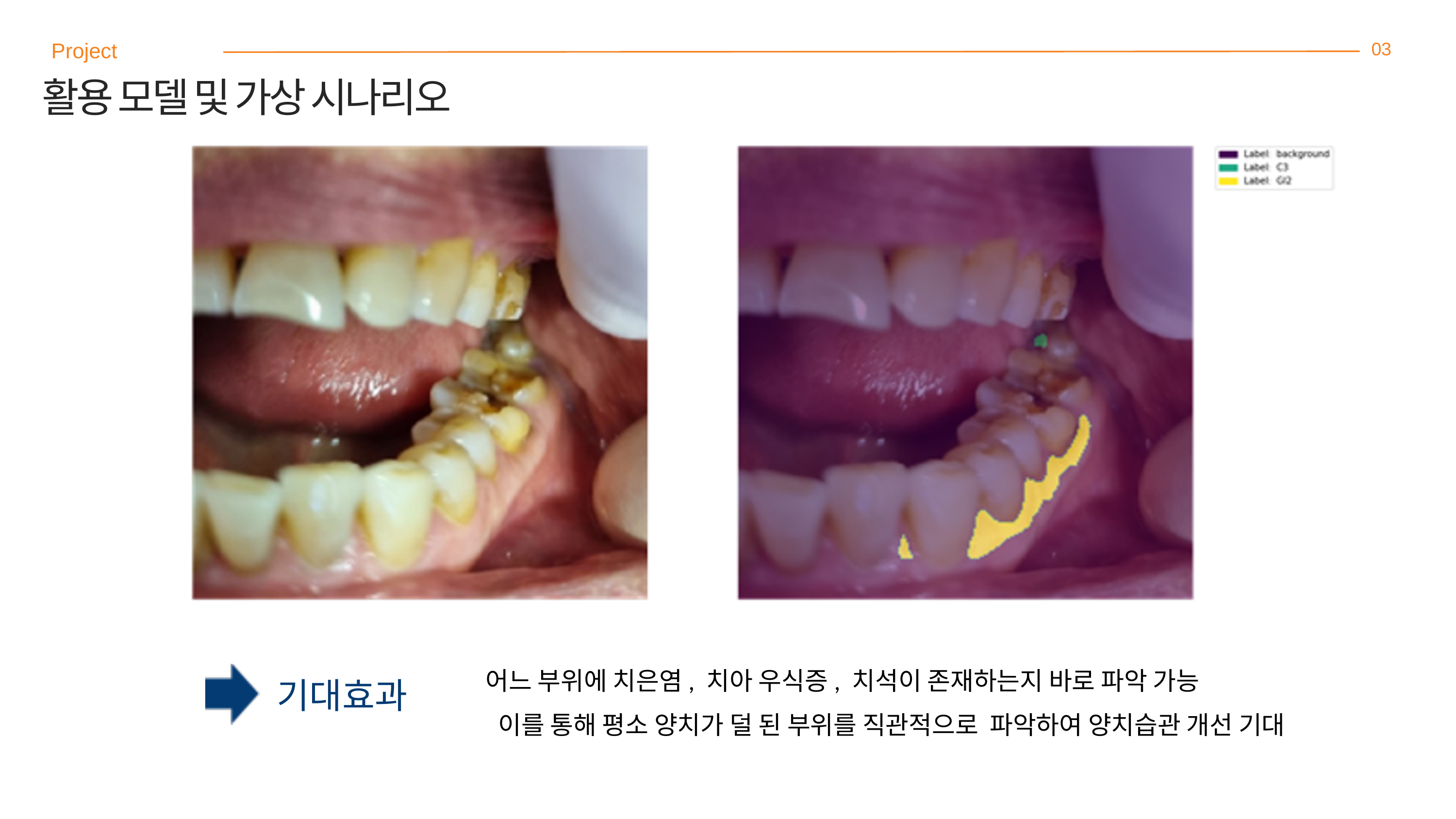

Project
03

활용 모델 및 가상 시나리오

어느 부위에 치은염, 치아 우식증, 치석이 존재하는지 바로 파악 가능

기대효과
이를 통해 평소 양치가 덜 된 부위를 직관적으로  파악하여 양치습관 개선 기대